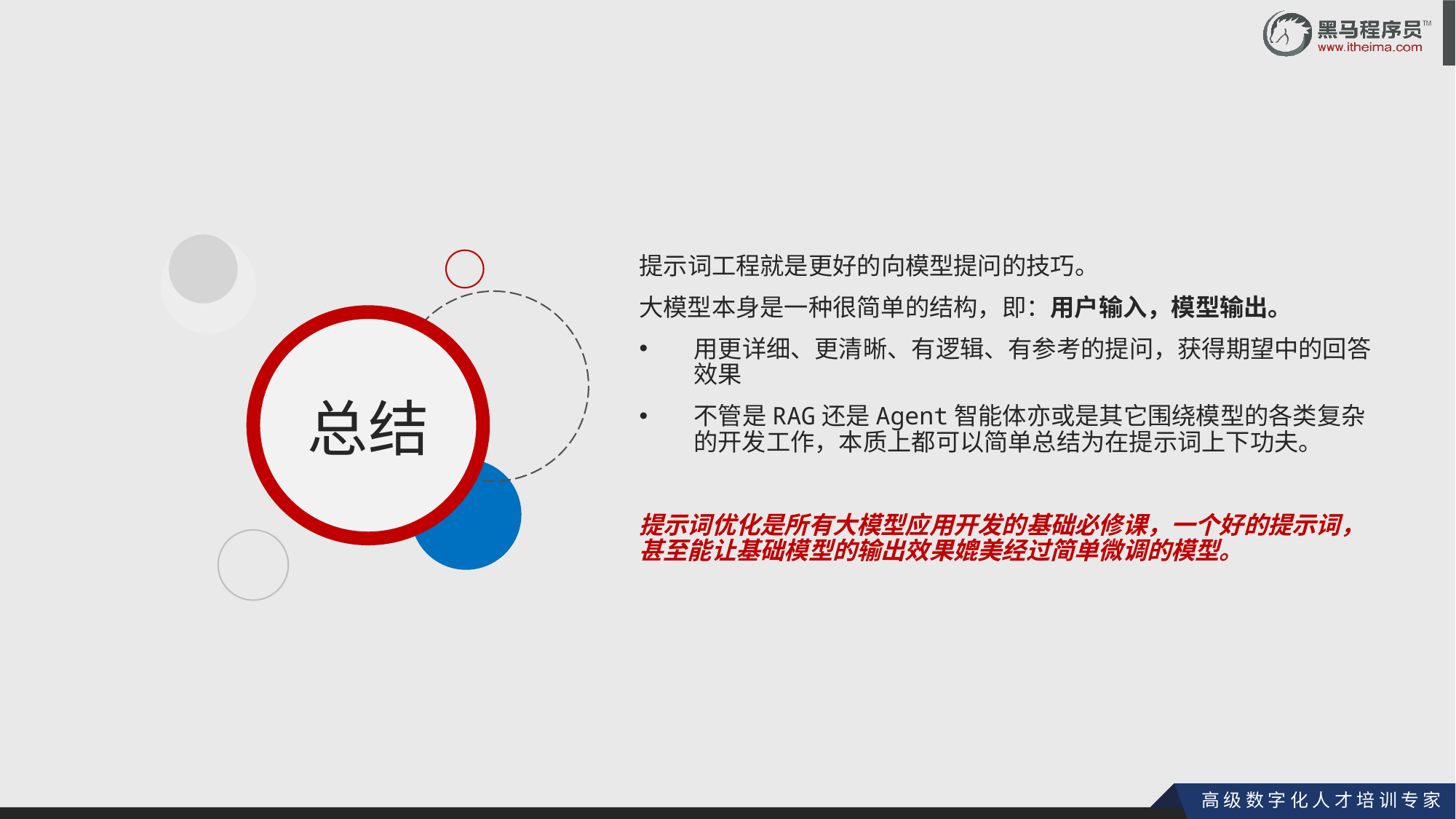

提示词工程就是更好的向模型提问的技巧。
大模型本身是一种很简单的结构，即：用户输入，模型输出。
用更详细、更清晰、有逻辑、有参考的提问，获得期望中的回答效果
不管是RAG还是Agent智能体亦或是其它围绕模型的各类复杂的开发工作，本质上都可以简单总结为在提示词上下功夫。

提示词优化是所有大模型应用开发的基础必修课，一个好的提示词，甚至能让基础模型的输出效果媲美经过简单微调的模型。